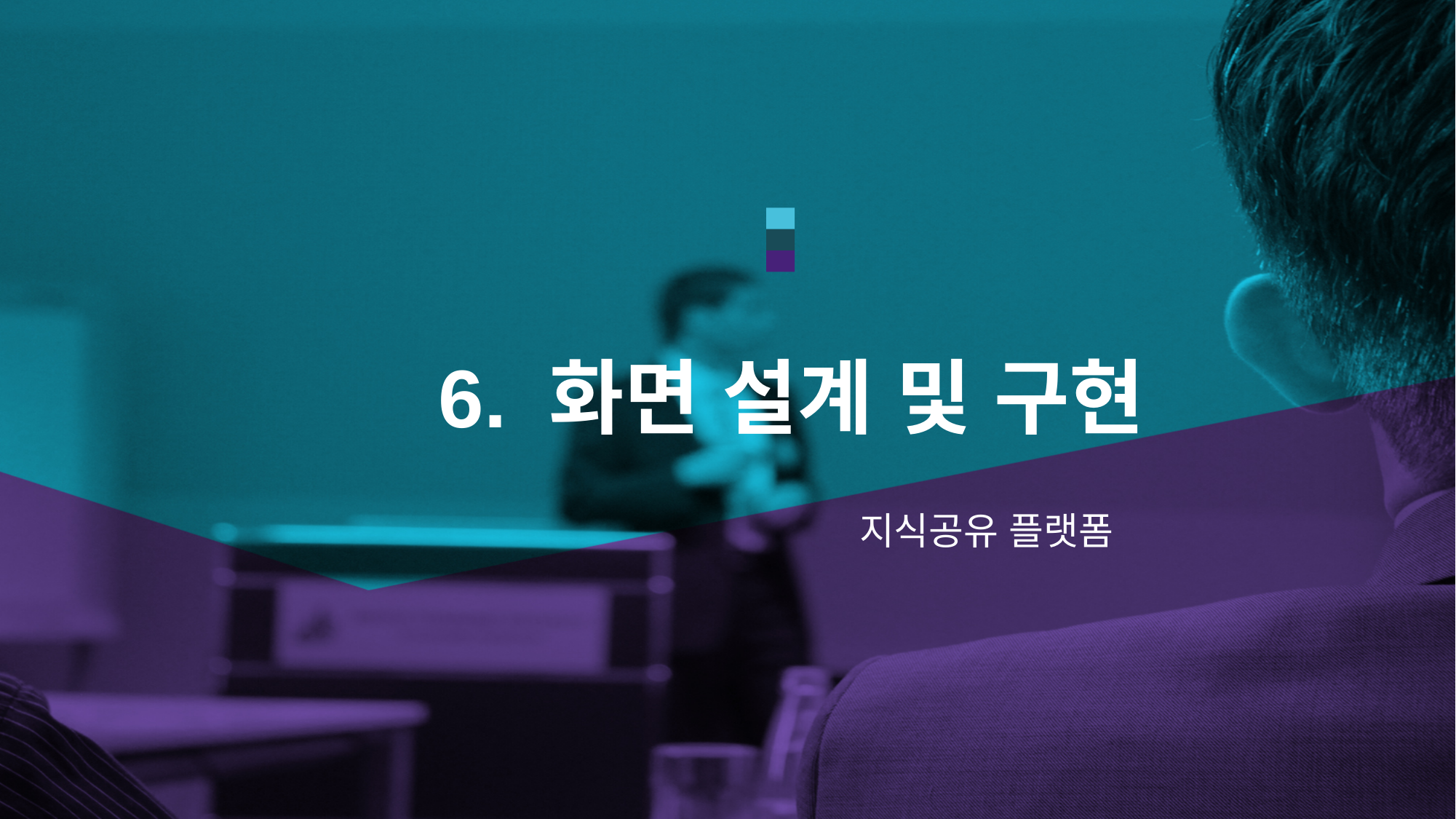

# 6. 화면 설계 및 구현
지식공유 플랫폼